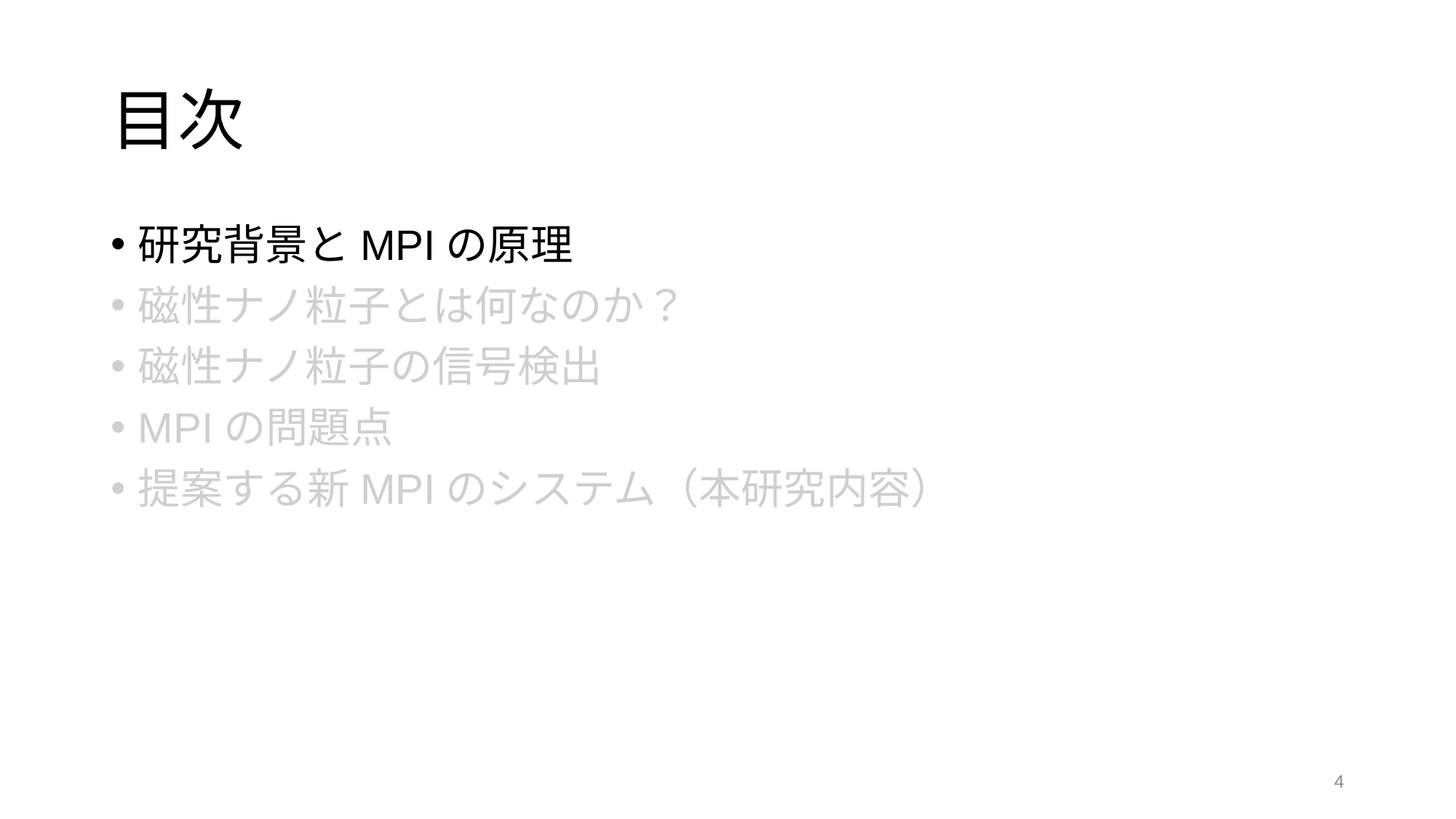

# 目次
研究背景とMPIの原理
磁性ナノ粒子とは何なのか？
磁性ナノ粒子の信号検出
MPIの問題点
提案する新MPIのシステム（本研究内容）

4